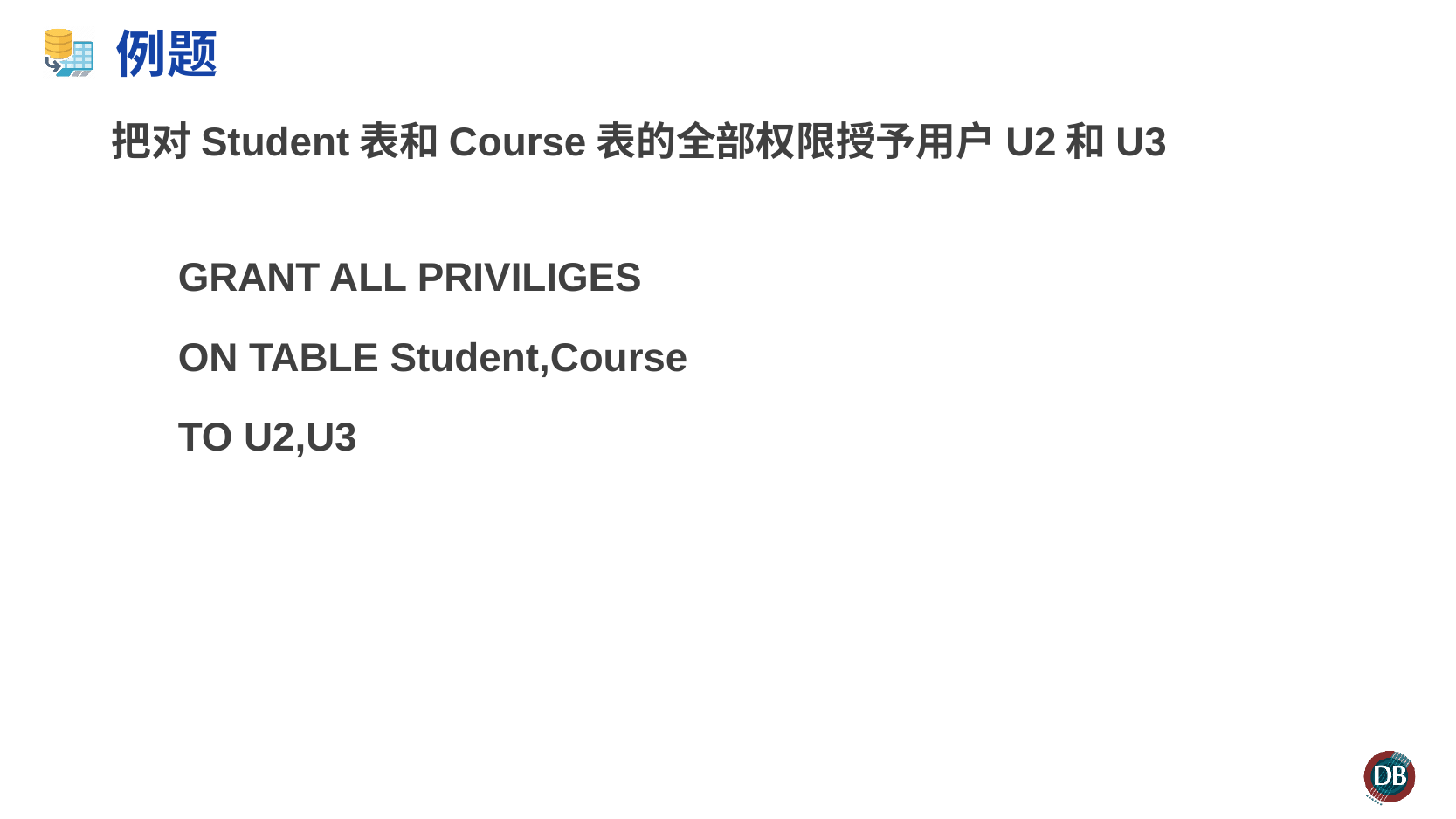

# 例题
把对Student表和Course表的全部权限授予用户U2和U3

      GRANT ALL PRIVILIGES
      ON TABLE Student,Course
      TO U2,U3